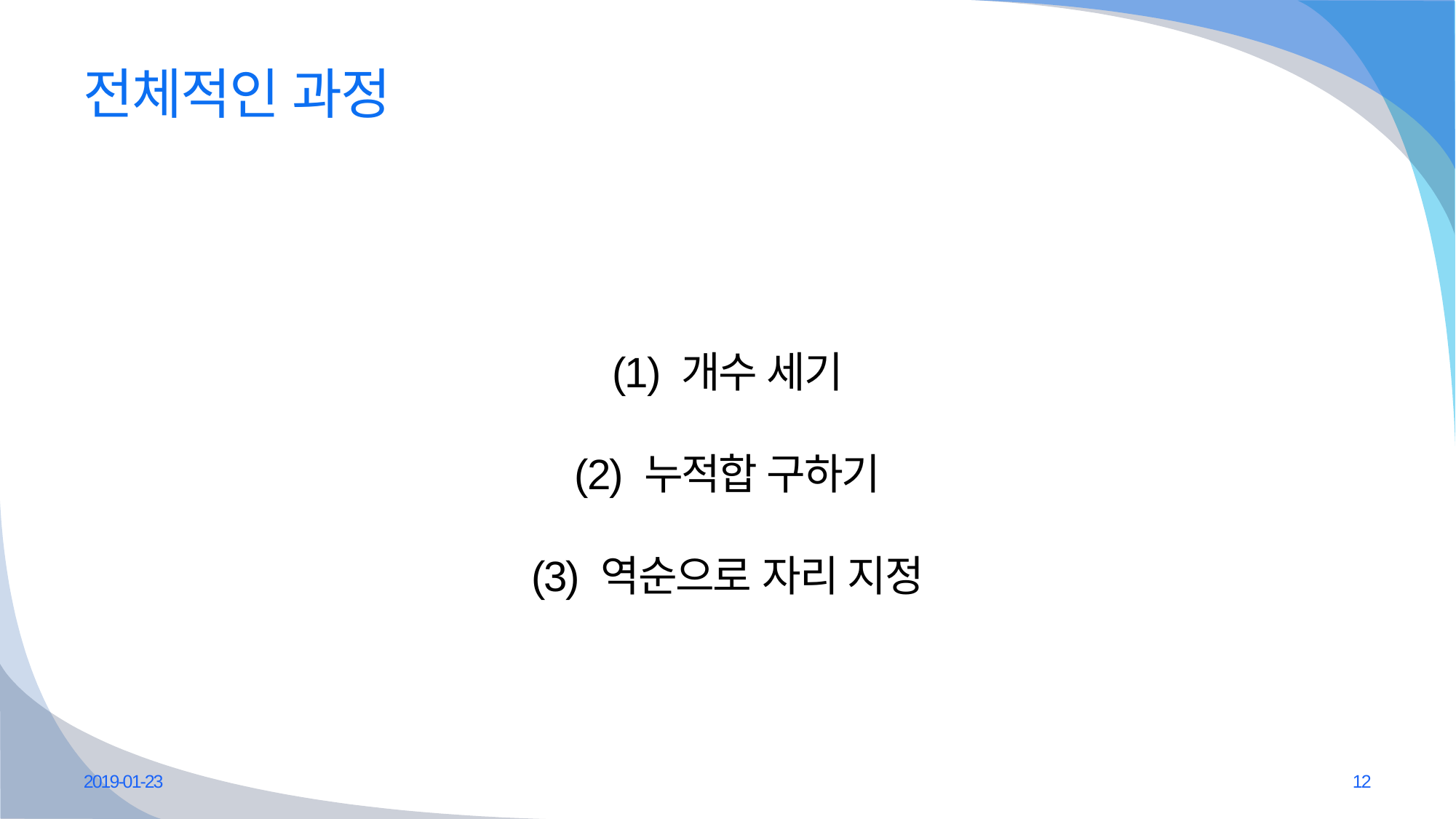

# 전체적인 과정

(1) 개수 세기
(2) 누적합 구하기
(3) 역순으로 자리 지정
2019-01-23
12